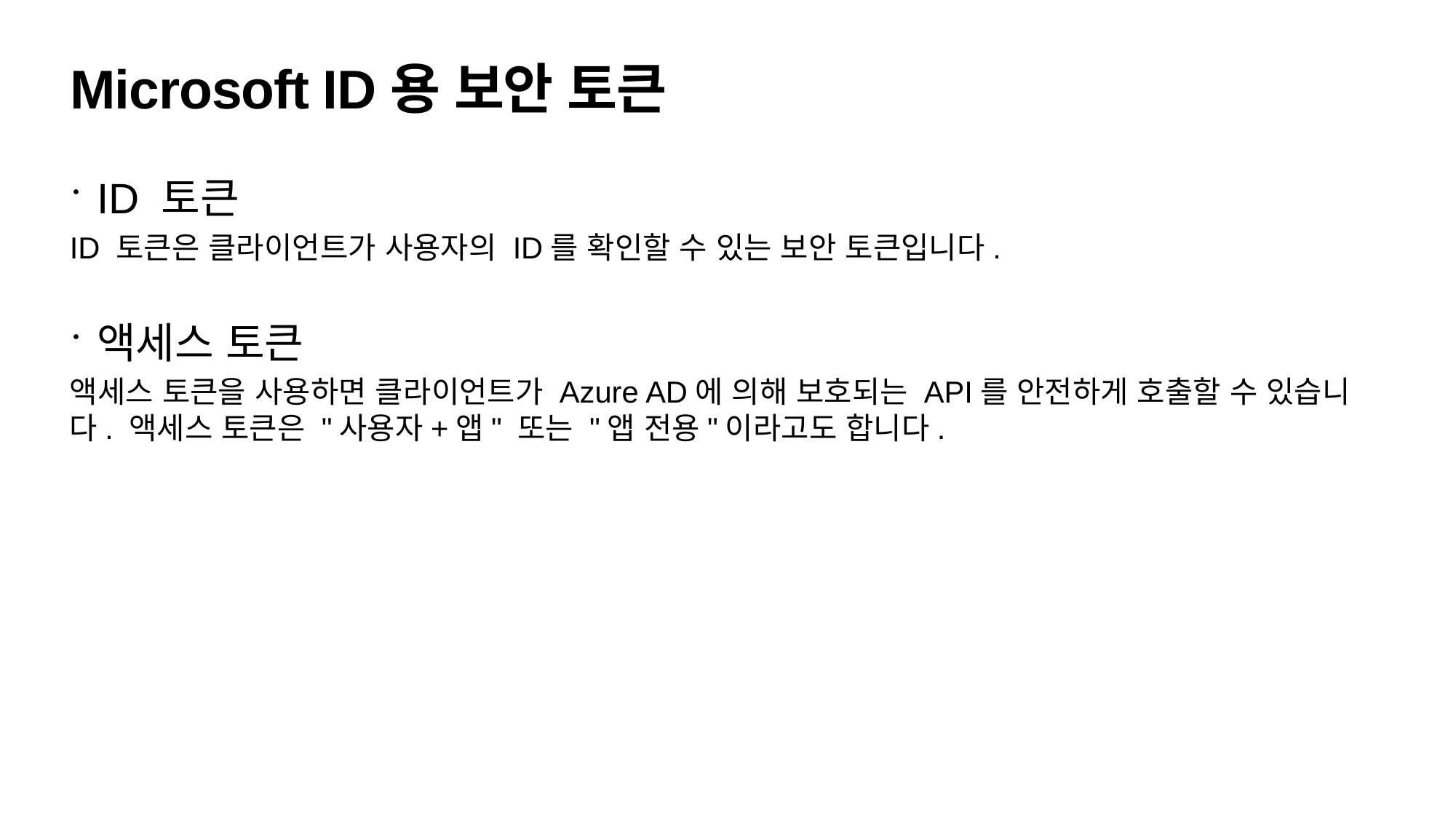

# Microsoft ID용 보안 토큰
ID 토큰
ID 토큰은 클라이언트가 사용자의 ID를 확인할 수 있는 보안 토큰입니다.

액세스 토큰
액세스 토큰을 사용하면 클라이언트가 Azure AD에 의해 보호되는 API를 안전하게 호출할 수 있습니다. 액세스 토큰은 "사용자+앱" 또는 "앱 전용"이라고도 합니다.